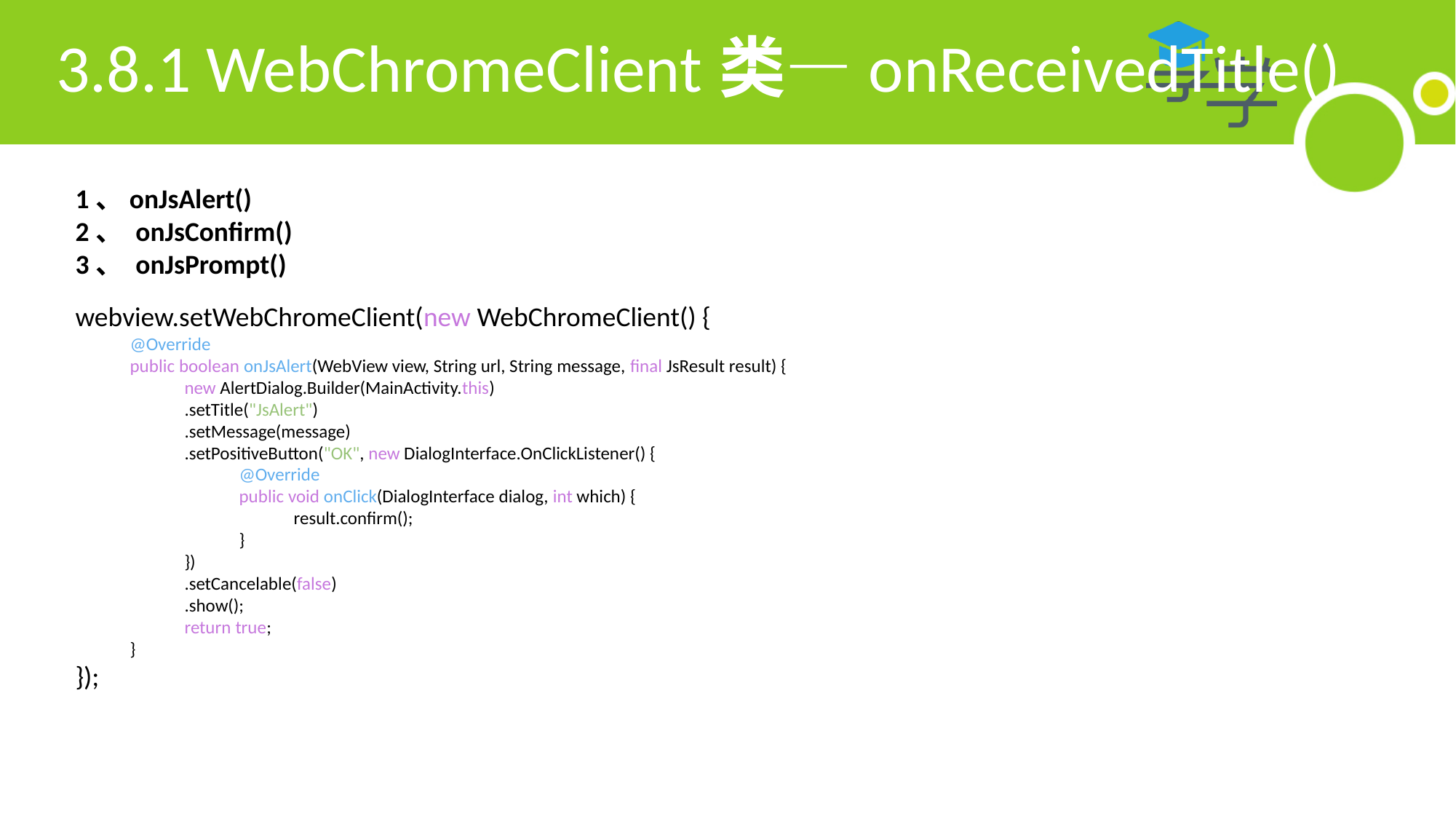

# 3.8.1 WebChromeClient类—onReceivedTitle()
1、onJsAlert()
2、 onJsConfirm()
3、 onJsPrompt()
webview.setWebChromeClient(new WebChromeClient() {
@Override
public boolean onJsAlert(WebView view, String url, String message, final JsResult result) {
new AlertDialog.Builder(MainActivity.this)
.setTitle("JsAlert")
.setMessage(message)
.setPositiveButton("OK", new DialogInterface.OnClickListener() {
@Override
public void onClick(DialogInterface dialog, int which) {
result.confirm();
}
})
.setCancelable(false)
.show();
return true;
}
});